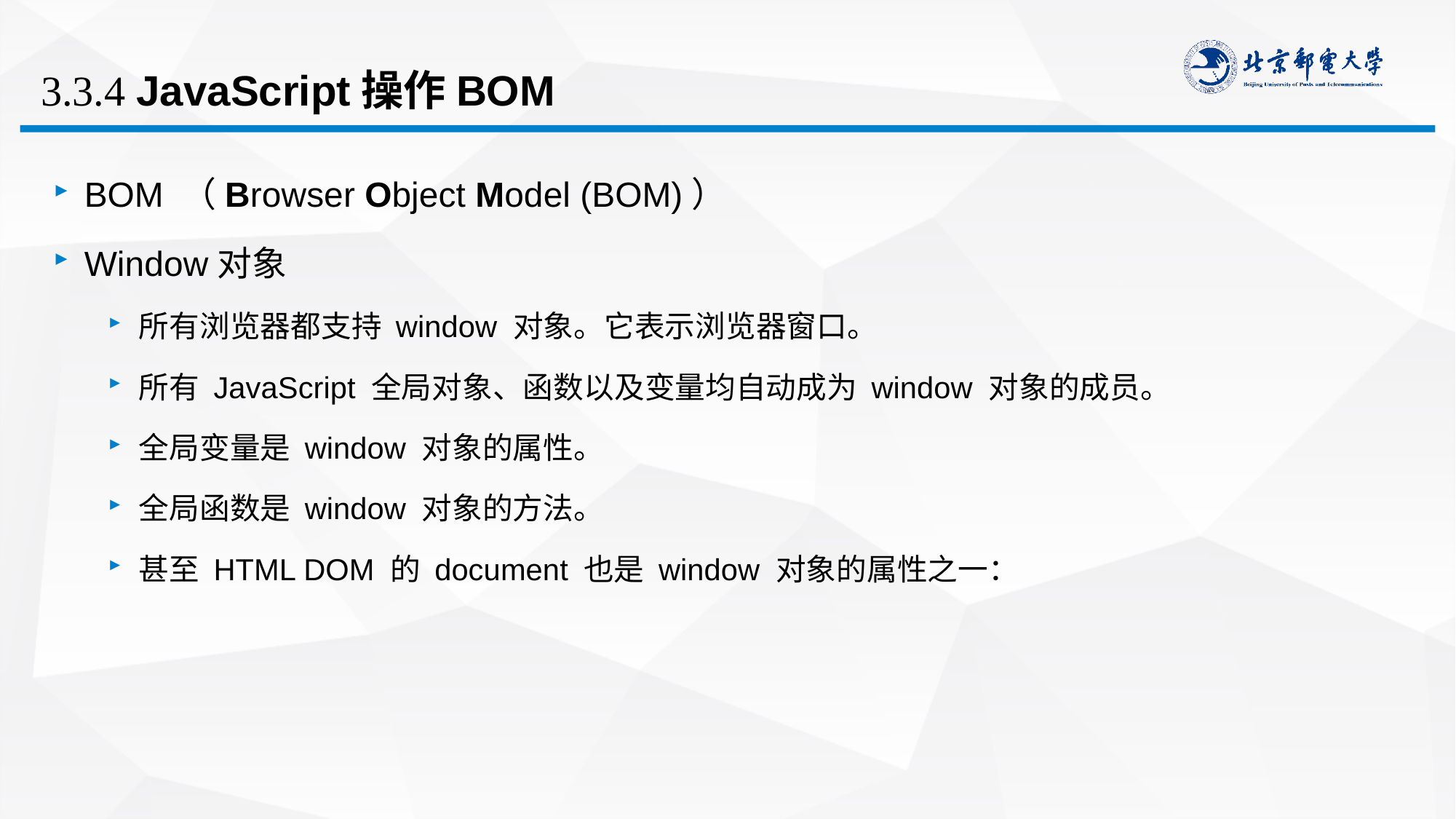

# 3.3.4 JavaScript操作BOM
BOM （Browser Object Model (BOM)）
Window对象
所有浏览器都支持 window 对象。它表示浏览器窗口。
所有 JavaScript 全局对象、函数以及变量均自动成为 window 对象的成员。
全局变量是 window 对象的属性。
全局函数是 window 对象的方法。
甚至 HTML DOM 的 document 也是 window 对象的属性之一：